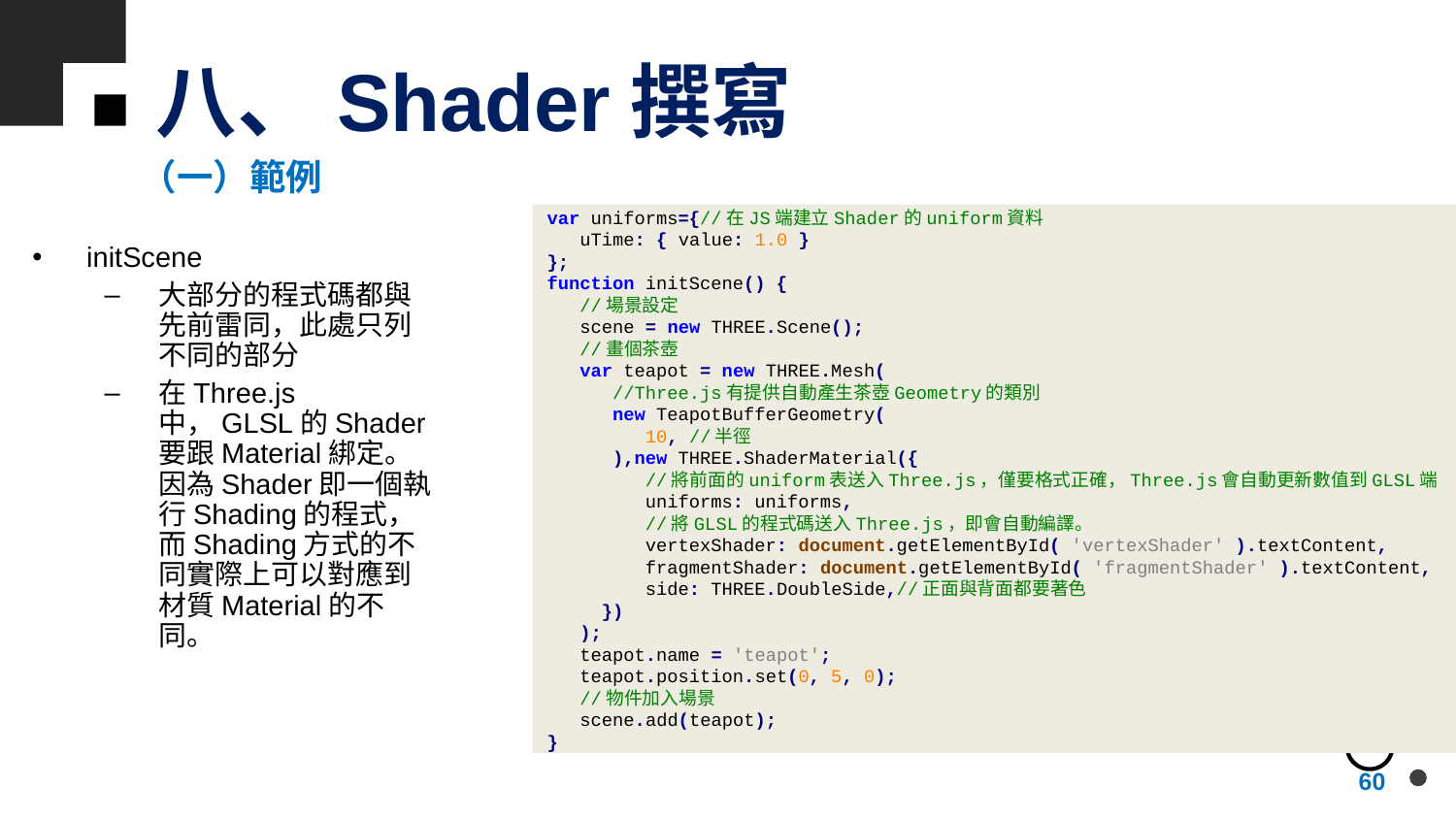

# 八、Shader撰寫
（一）範例
var uniforms={//在JS端建立Shader的uniform資料
   uTime: { value: 1.0 }
};
function initScene() {
   //場景設定
   scene = new THREE.Scene();
   //畫個茶壺
   var teapot = new THREE.Mesh(
      //Three.js有提供自動產生茶壺Geometry的類別
      new TeapotBufferGeometry(
         10, //半徑
      ),new THREE.ShaderMaterial({
         //將前面的uniform表送入Three.js，僅要格式正確，Three.js會自動更新數值到GLSL端
         uniforms: uniforms,
         //將GLSL的程式碼送入Three.js，即會自動編譯。
         vertexShader: document.getElementById( 'vertexShader' ).textContent,
         fragmentShader: document.getElementById( 'fragmentShader' ).textContent,
         side: THREE.DoubleSide,//正面與背面都要著色
     })
   );
   teapot.name = 'teapot';
   teapot.position.set(0, 5, 0);
   //物件加入場景
   scene.add(teapot);
}
initScene
大部分的程式碼都與先前雷同，此處只列不同的部分
在Three.js中，GLSL的Shader要跟Material綁定。因為Shader即一個執行Shading的程式，而Shading方式的不同實際上可以對應到材質Material的不同。

60